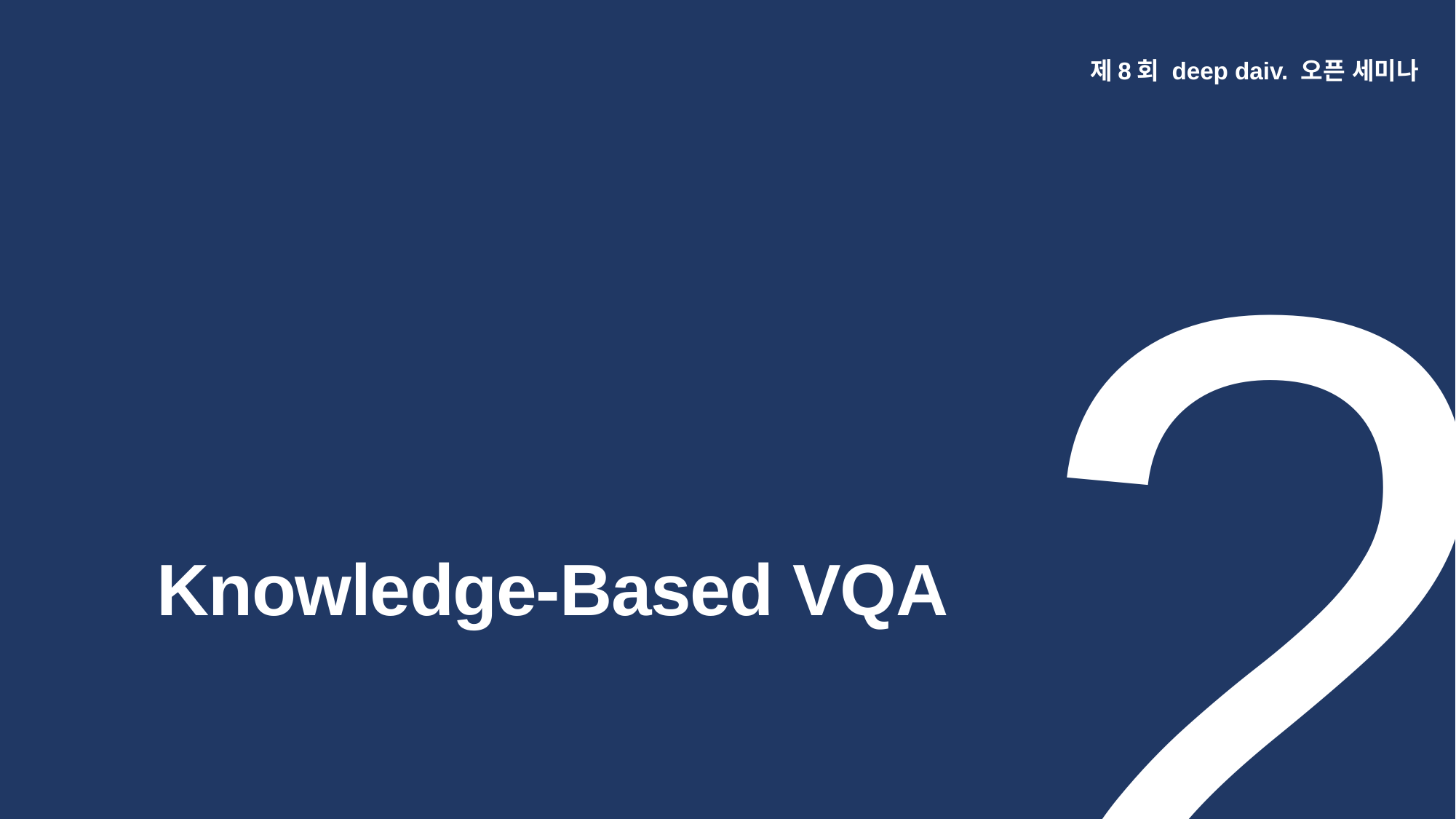

2
제8회 deep daiv. 오픈 세미나
Knowledge-Based VQA